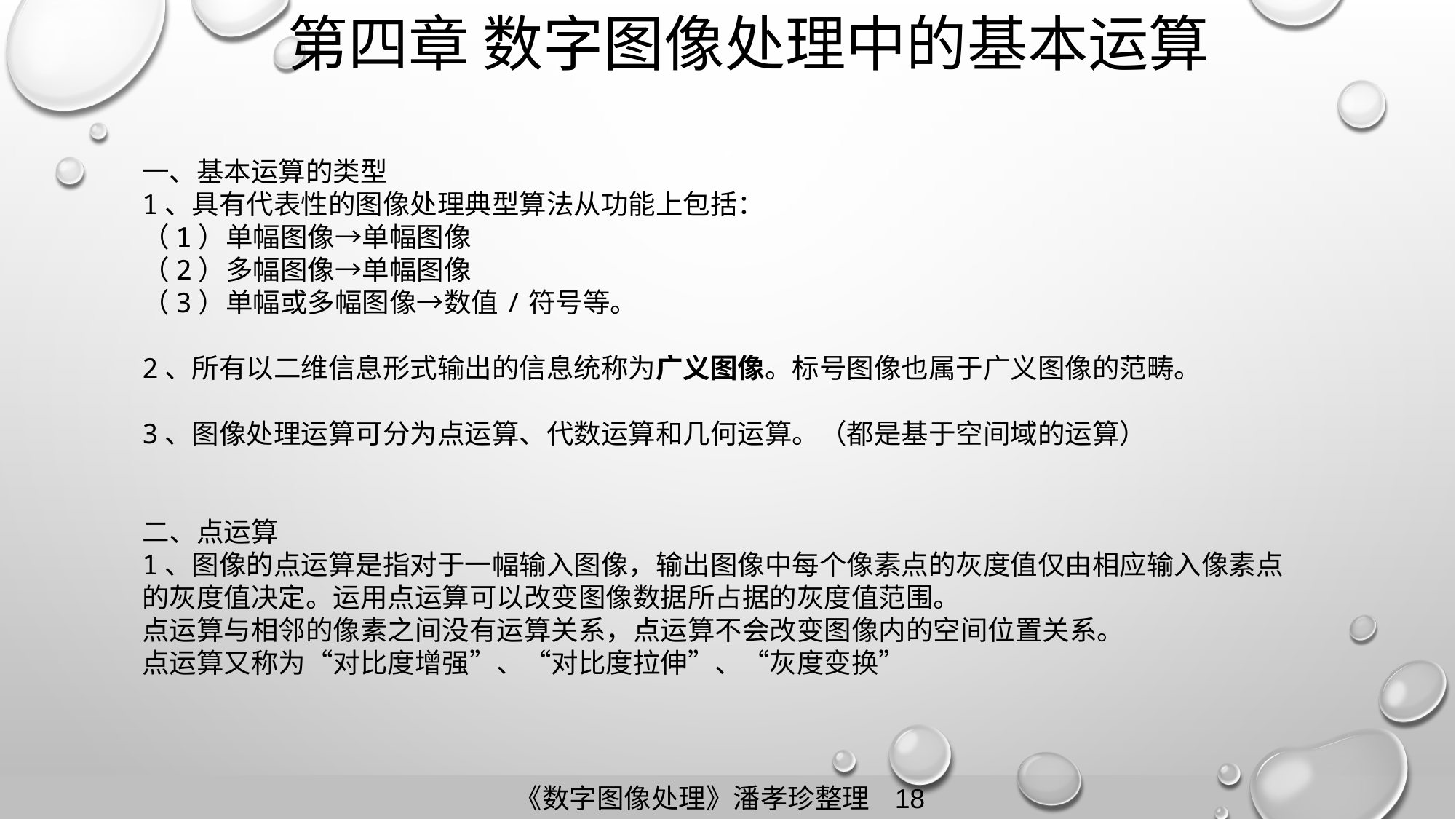

第四章 数字图像处理中的基本运算
一、基本运算的类型
1、具有代表性的图像处理典型算法从功能上包括：
（1）单幅图像→单幅图像
（2）多幅图像→单幅图像
（3）单幅或多幅图像→数值/符号等。

2、所有以二维信息形式输出的信息统称为广义图像。标号图像也属于广义图像的范畴。

3、图像处理运算可分为点运算、代数运算和几何运算。（都是基于空间域的运算）

二、点运算
1、图像的点运算是指对于一幅输入图像，输出图像中每个像素点的灰度值仅由相应输入像素点的灰度值决定。运用点运算可以改变图像数据所占据的灰度值范围。
点运算与相邻的像素之间没有运算关系，点运算不会改变图像内的空间位置关系。
点运算又称为“对比度增强”、“对比度拉伸”、“灰度变换”